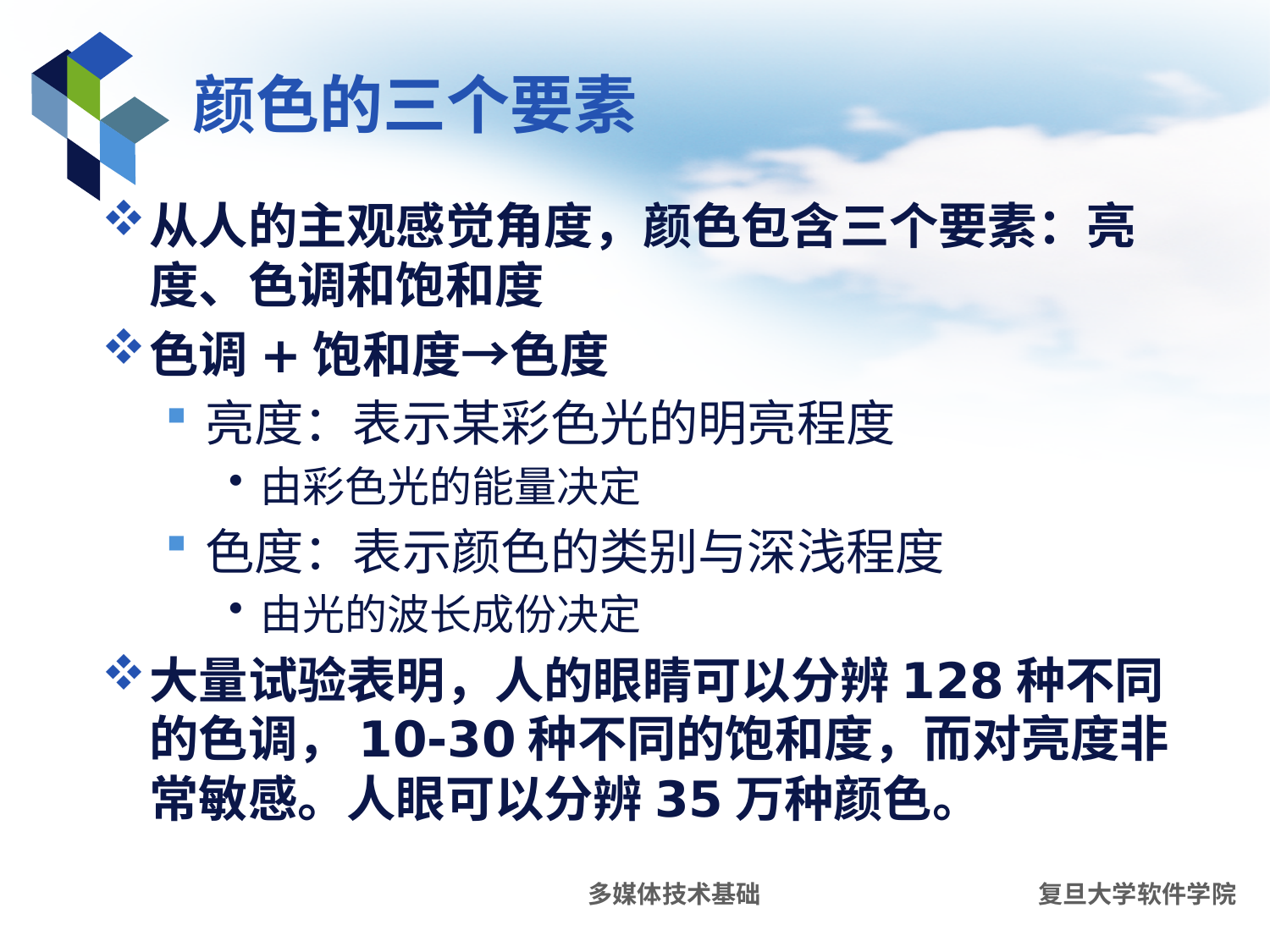

# 颜色的三个要素
从人的主观感觉角度，颜色包含三个要素：亮度、色调和饱和度
色调+饱和度→色度
亮度：表示某彩色光的明亮程度
由彩色光的能量决定
色度：表示颜色的类别与深浅程度
由光的波长成份决定
大量试验表明，人的眼睛可以分辨128种不同的色调，10-30种不同的饱和度，而对亮度非常敏感。人眼可以分辨35万种颜色。

多媒体技术基础